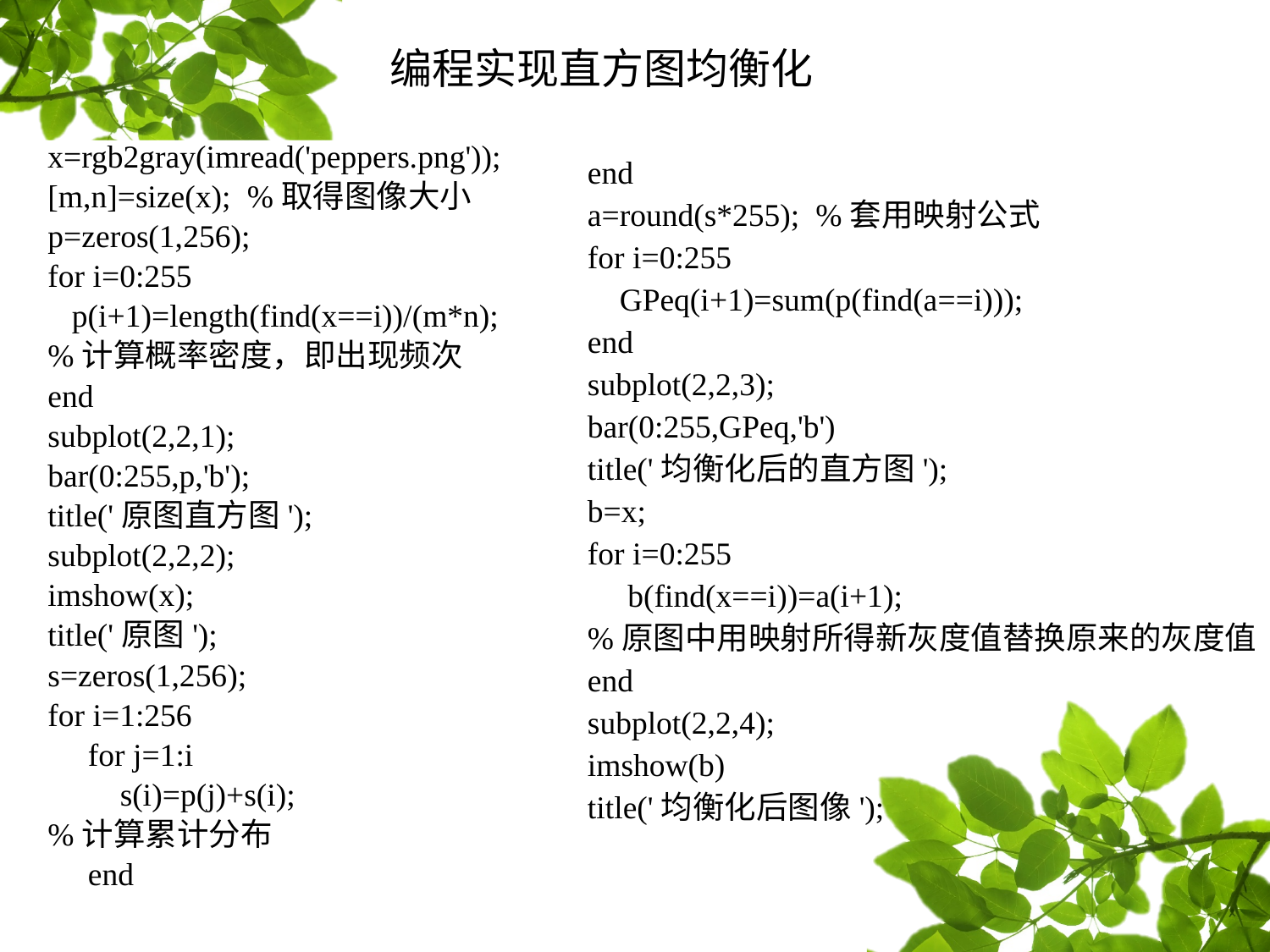

编程实现直方图均衡化
x=rgb2gray(imread('peppers.png'));
[m,n]=size(x);  %取得图像大小
p=zeros(1,256);
for i=0:255
   p(i+1)=length(find(x==i))/(m*n);
%计算概率密度，即出现频次
end
subplot(2,2,1);
bar(0:255,p,'b');
title('原图直方图');
subplot(2,2,2);
imshow(x);
title('原图');
s=zeros(1,256);
for i=1:256
     for j=1:i
         s(i)=p(j)+s(i);
%计算累计分布
     end

end
a=round(s*255);  %套用映射公式
for i=0:255
    GPeq(i+1)=sum(p(find(a==i)));
end
subplot(2,2,3);
bar(0:255,GPeq,'b')
title('均衡化后的直方图');
b=x;
for i=0:255
     b(find(x==i))=a(i+1);
%原图中用映射所得新灰度值替换原来的灰度值
end
subplot(2,2,4);
imshow(b)
title('均衡化后图像');